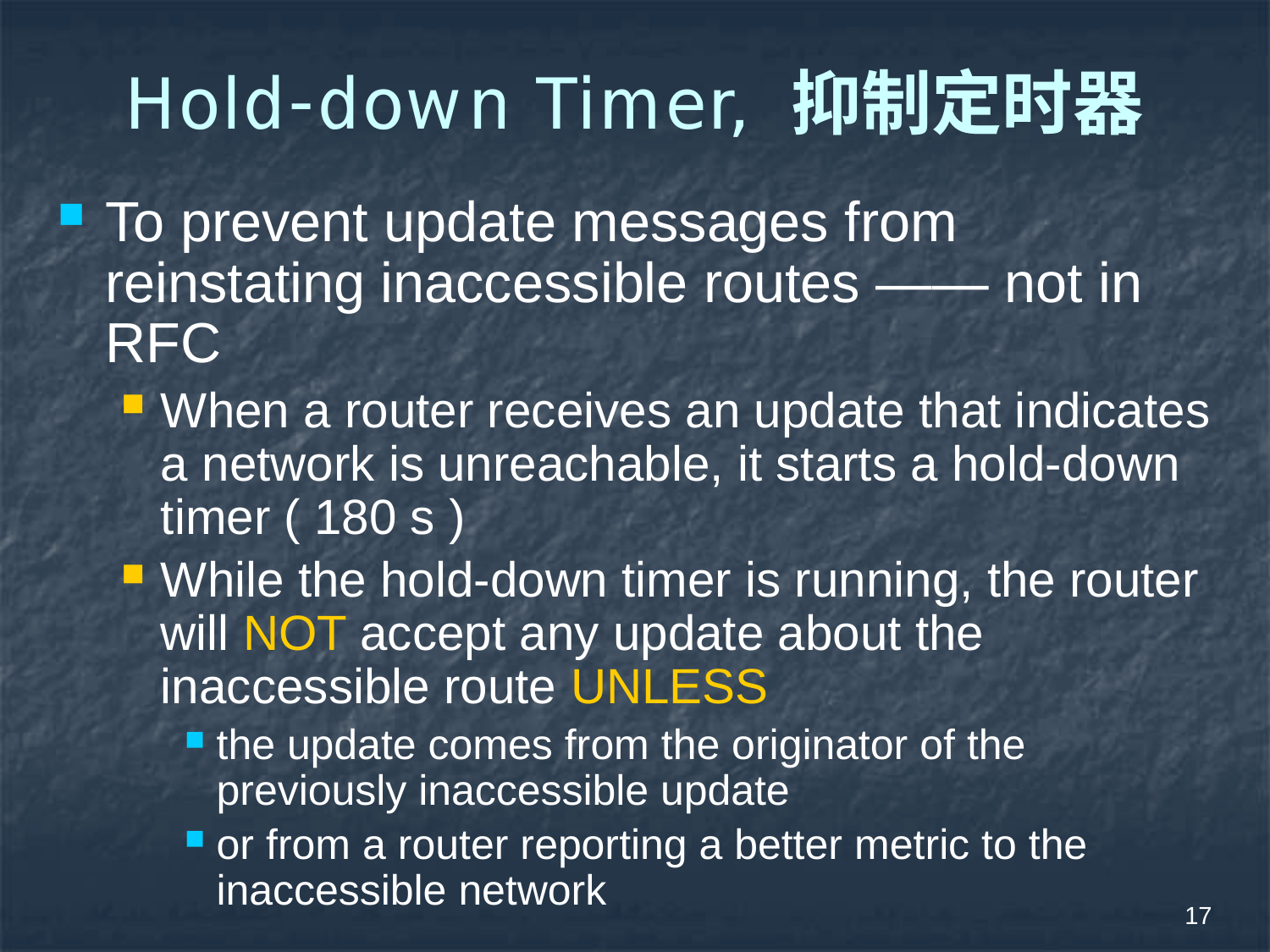

# Hold-down Timer, 抑制定时器
To prevent update messages from reinstating inaccessible routes —— not in RFC
When a router receives an update that indicates a network is unreachable, it starts a hold-down timer ( 180 s )
While the hold-down timer is running, the router will NOT accept any update about the inaccessible route UNLESS
the update comes from the originator of the previously inaccessible update
or from a router reporting a better metric to the inaccessible network
17